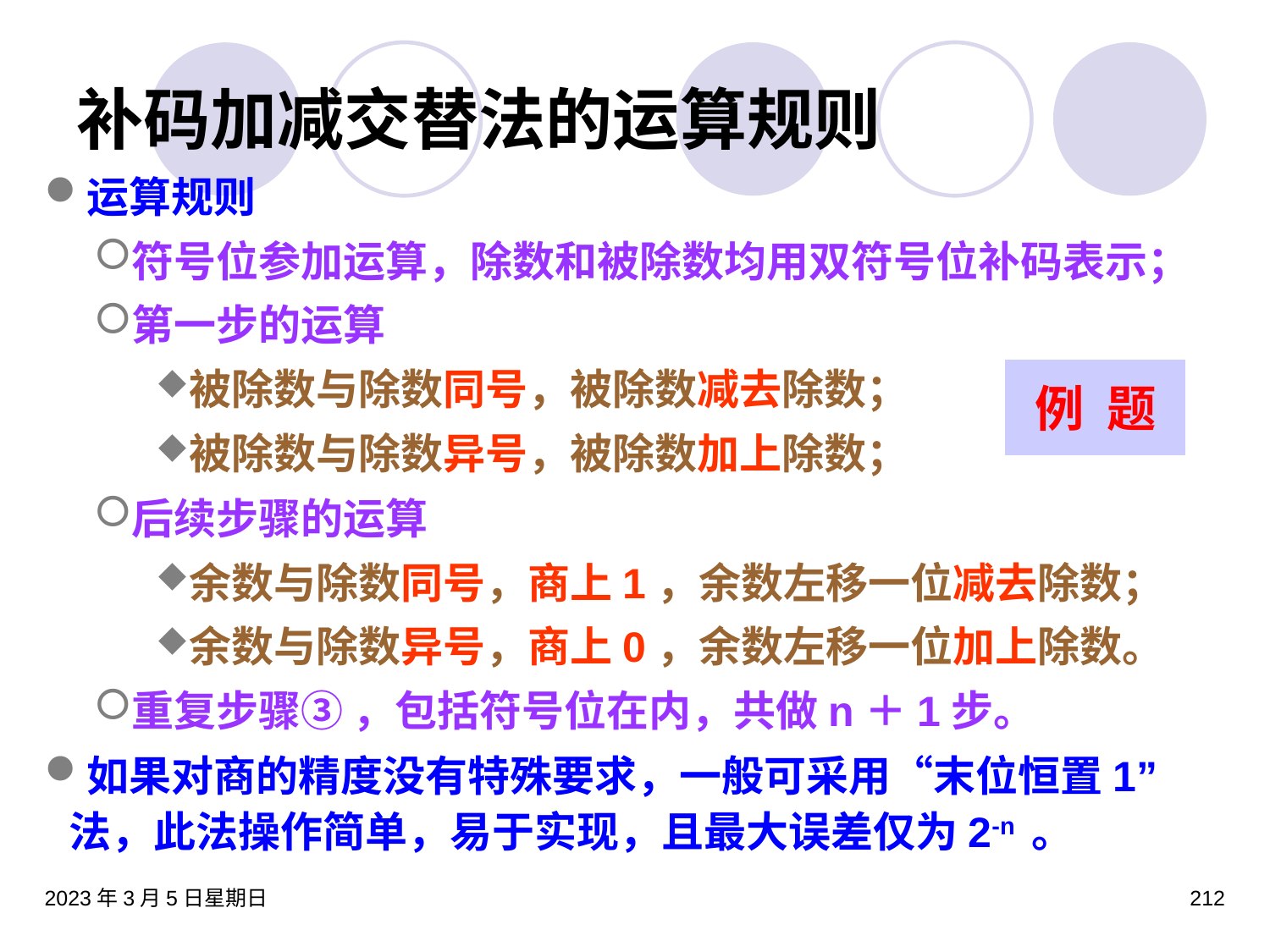

# 补码加减交替法的运算规则
运算规则
符号位参加运算，除数和被除数均用双符号位补码表示；
第一步的运算
被除数与除数同号，被除数减去除数；
被除数与除数异号，被除数加上除数；
后续步骤的运算
余数与除数同号，商上1，余数左移一位减去除数；
余数与除数异号，商上0，余数左移一位加上除数。
重复步骤③ ，包括符号位在内，共做n＋1步。
如果对商的精度没有特殊要求，一般可采用“末位恒置1”法，此法操作简单，易于实现，且最大误差仅为2-n 。
例  题
2023年3月5日星期日
212